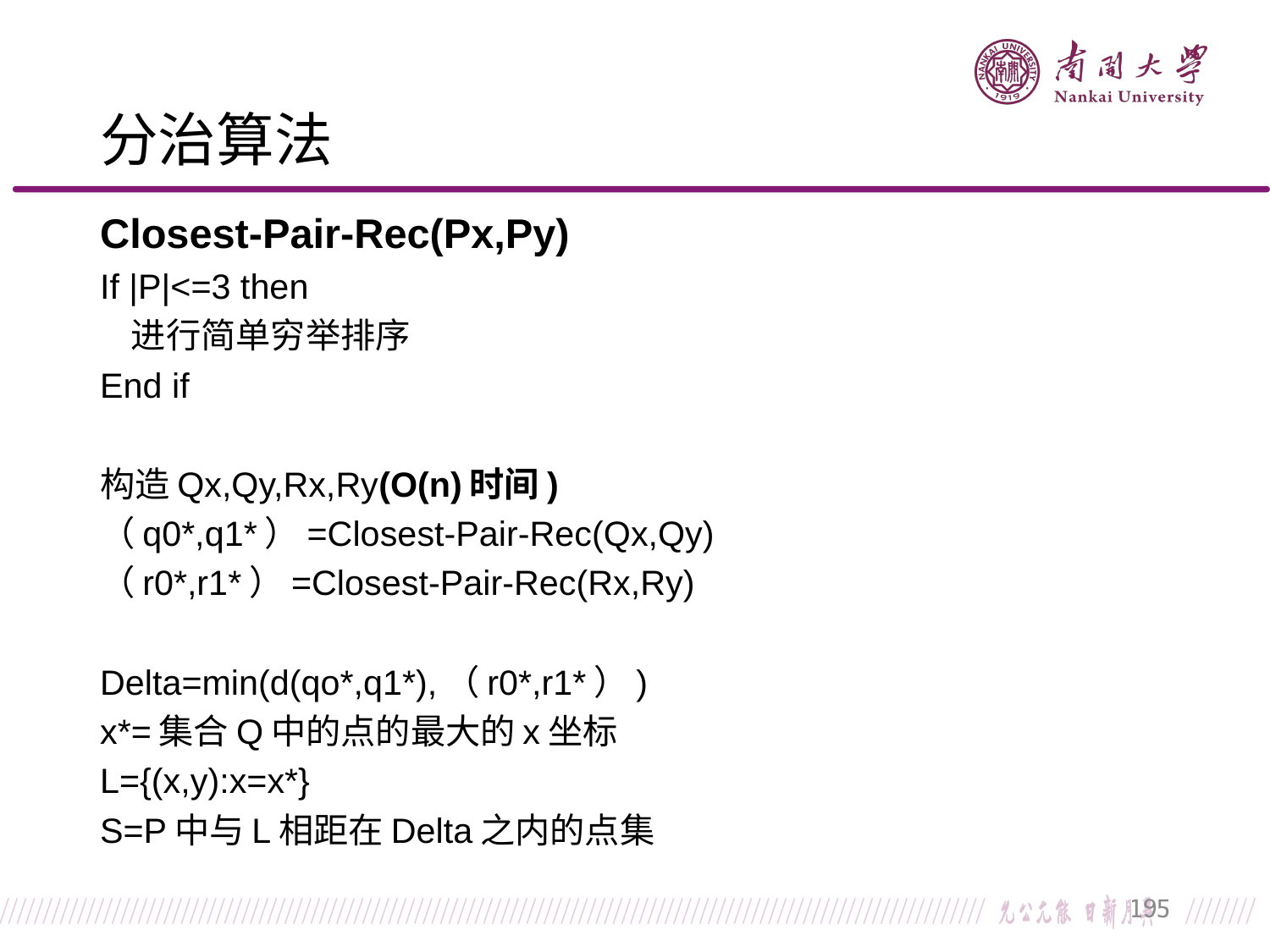

# 分治算法
Closest-Pair-Rec(Px,Py)
If |P|<=3 then
   进行简单穷举排序
End if

构造Qx,Qy,Rx,Ry(O(n)时间)
（q0*,q1*）=Closest-Pair-Rec(Qx,Qy)
（r0*,r1*）=Closest-Pair-Rec(Rx,Ry)

Delta=min(d(qo*,q1*),（r0*,r1*）)
x*=集合Q中的点的最大的x坐标
L={(x,y):x=x*}
S=P中与L相距在Delta之内的点集

195